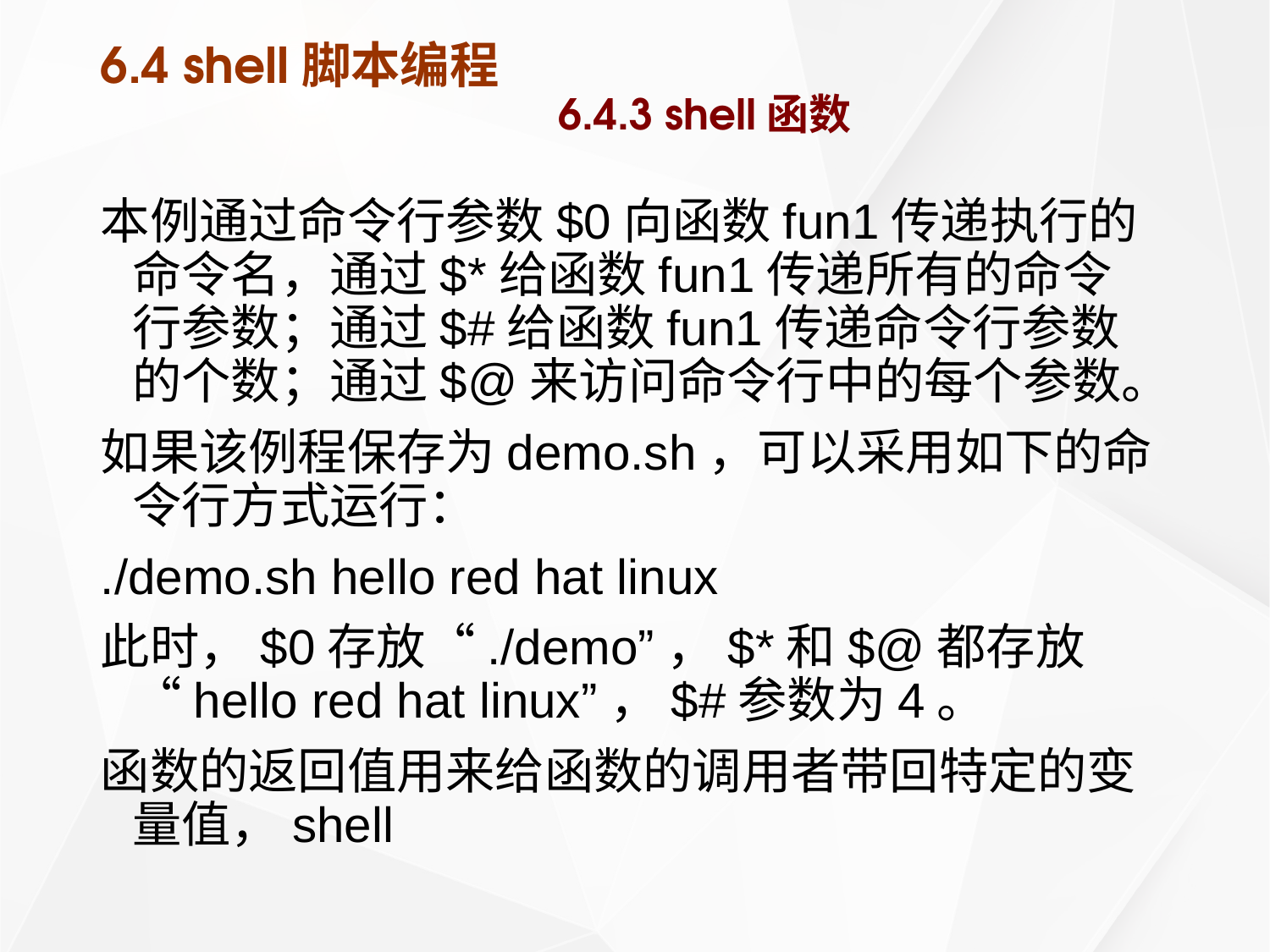

# 6.4 shell脚本编程 6.4.3 shell函数
本例通过命令行参数$0向函数fun1传递执行的命令名，通过$*给函数fun1传递所有的命令行参数；通过$#给函数fun1传递命令行参数的个数；通过$@来访问命令行中的每个参数。
如果该例程保存为demo.sh，可以采用如下的命令行方式运行：
./demo.sh hello red hat linux
此时，$0存放“./demo”，$*和$@都存放“hello red hat linux”，$#参数为4。
函数的返回值用来给函数的调用者带回特定的变量值，shell